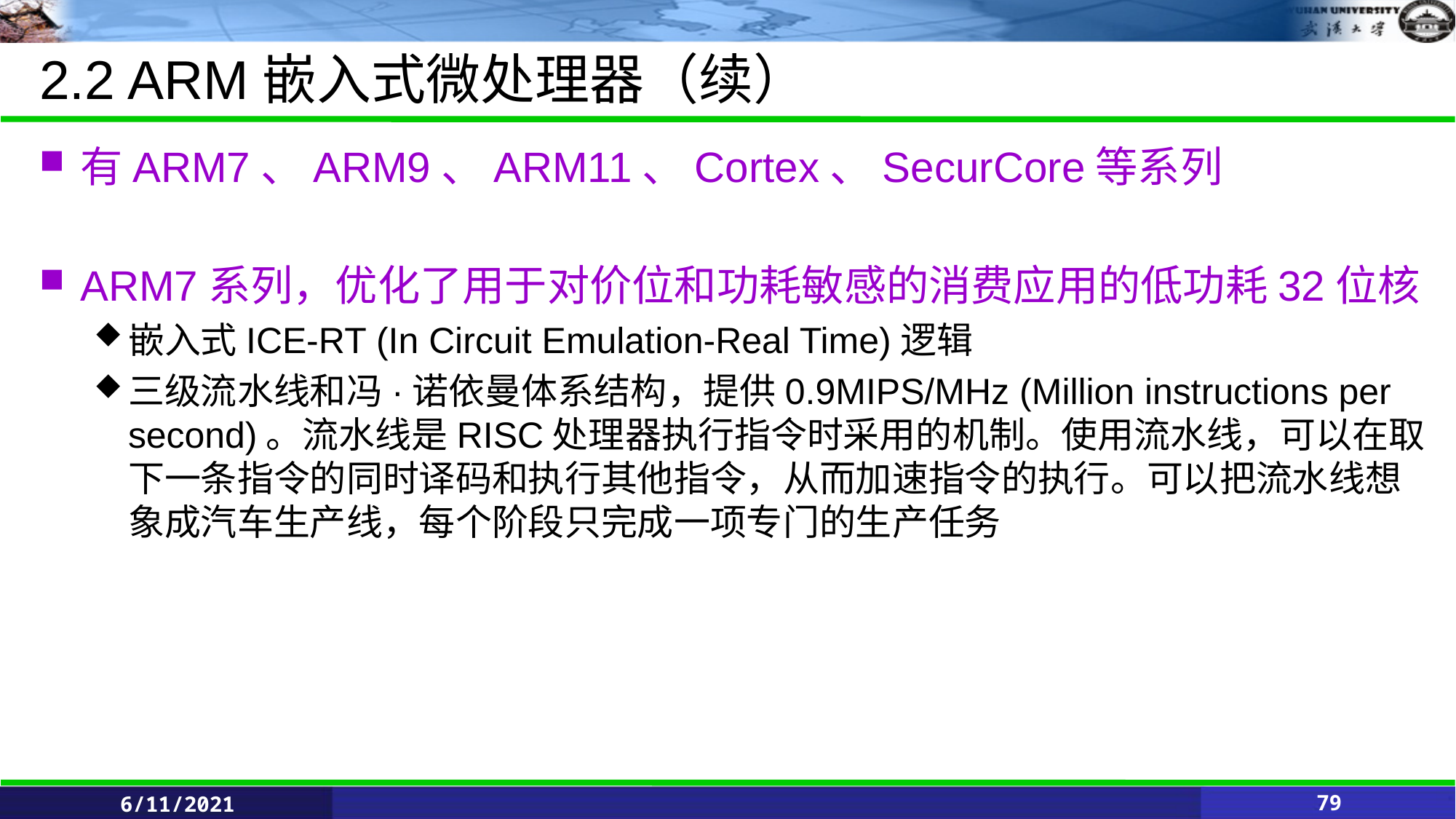

# 2.2 ARM嵌入式微处理器（续）
有ARM7、ARM9、ARM11、Cortex、SecurCore等系列

ARM7系列，优化了用于对价位和功耗敏感的消费应用的低功耗32位核
嵌入式ICE-RT (In Circuit Emulation-Real Time)逻辑
三级流水线和冯·诺依曼体系结构，提供0.9MIPS/MHz (Million instructions per second)。流水线是RISC处理器执行指令时采用的机制。使用流水线，可以在取下一条指令的同时译码和执行其他指令，从而加速指令的执行。可以把流水线想象成汽车生产线，每个阶段只完成一项专门的生产任务
6/11/2021

79